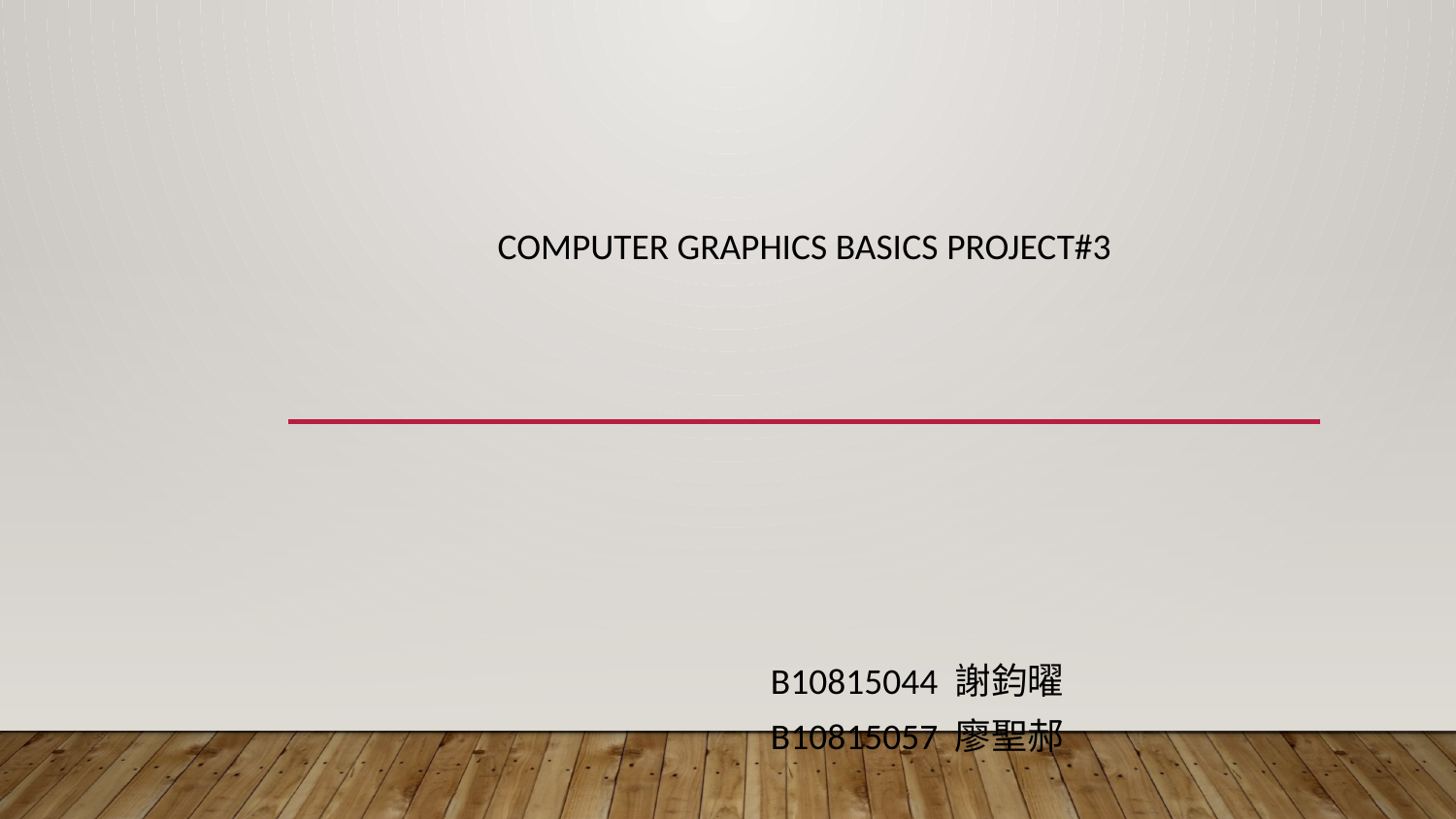

# Computer Graphics Basics Project#3
B10815044 謝鈞曜
B10815057 廖聖郝